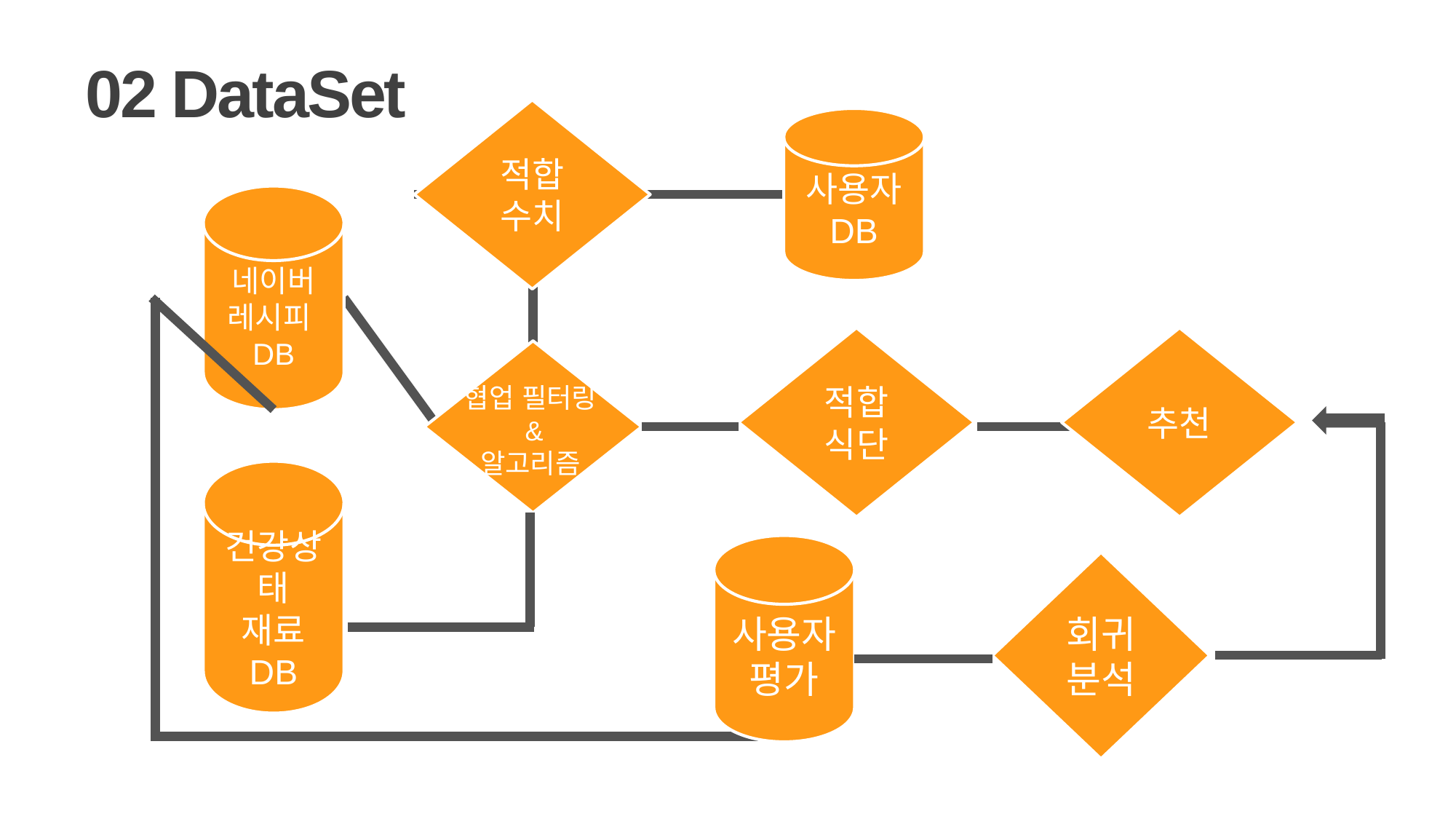

02 DataSet
적합
수치
사용자
DB
네이버
레시피
DB
적합
식단
추천

협업 필터링
&
알고리즘

건강상태
재료
DB
사용자
평가
회귀
분석